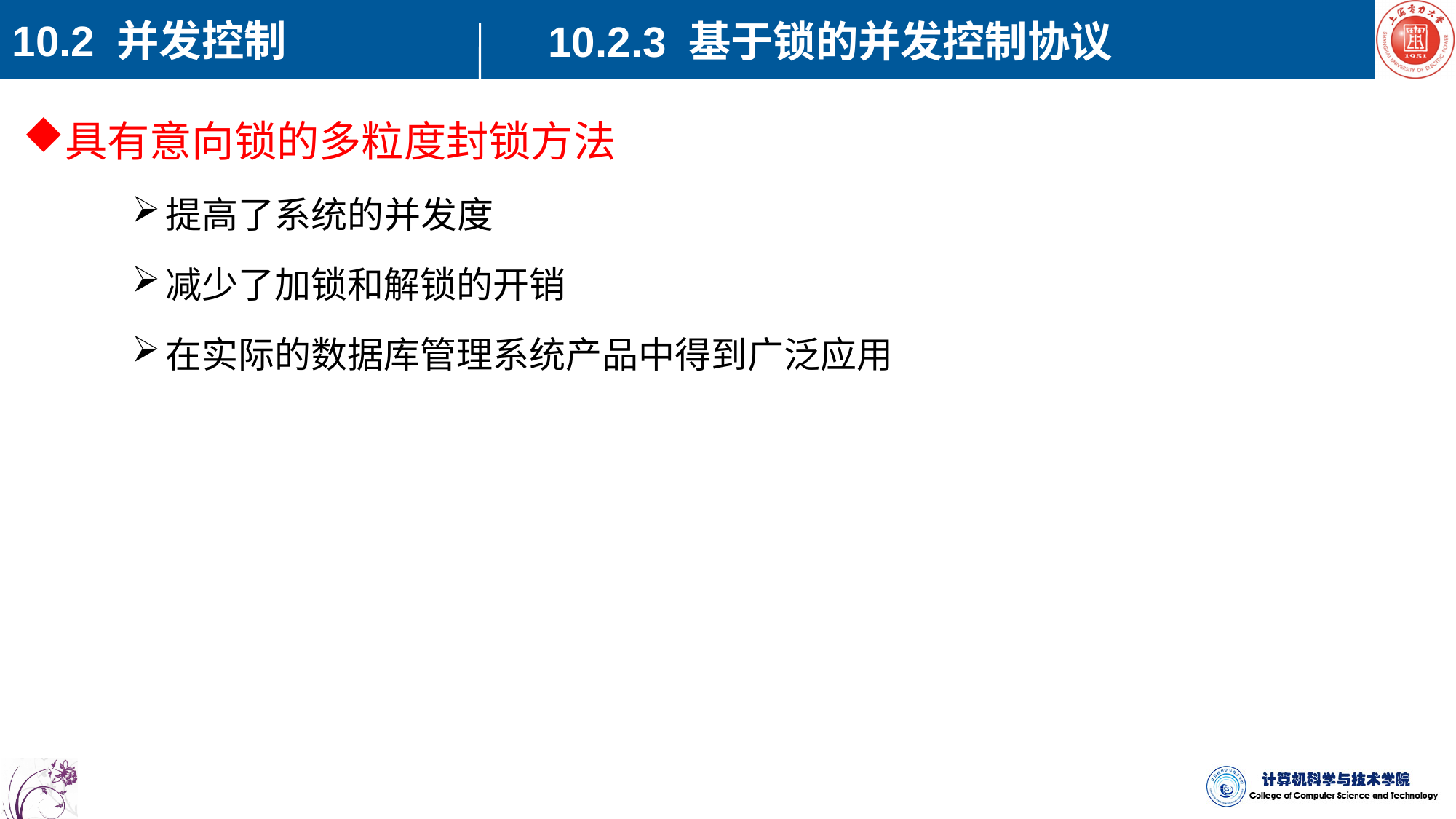

10.2 并发控制
10.2.3 基于锁的并发控制协议
具有意向锁的多粒度封锁方法
提高了系统的并发度
减少了加锁和解锁的开销
在实际的数据库管理系统产品中得到广泛应用